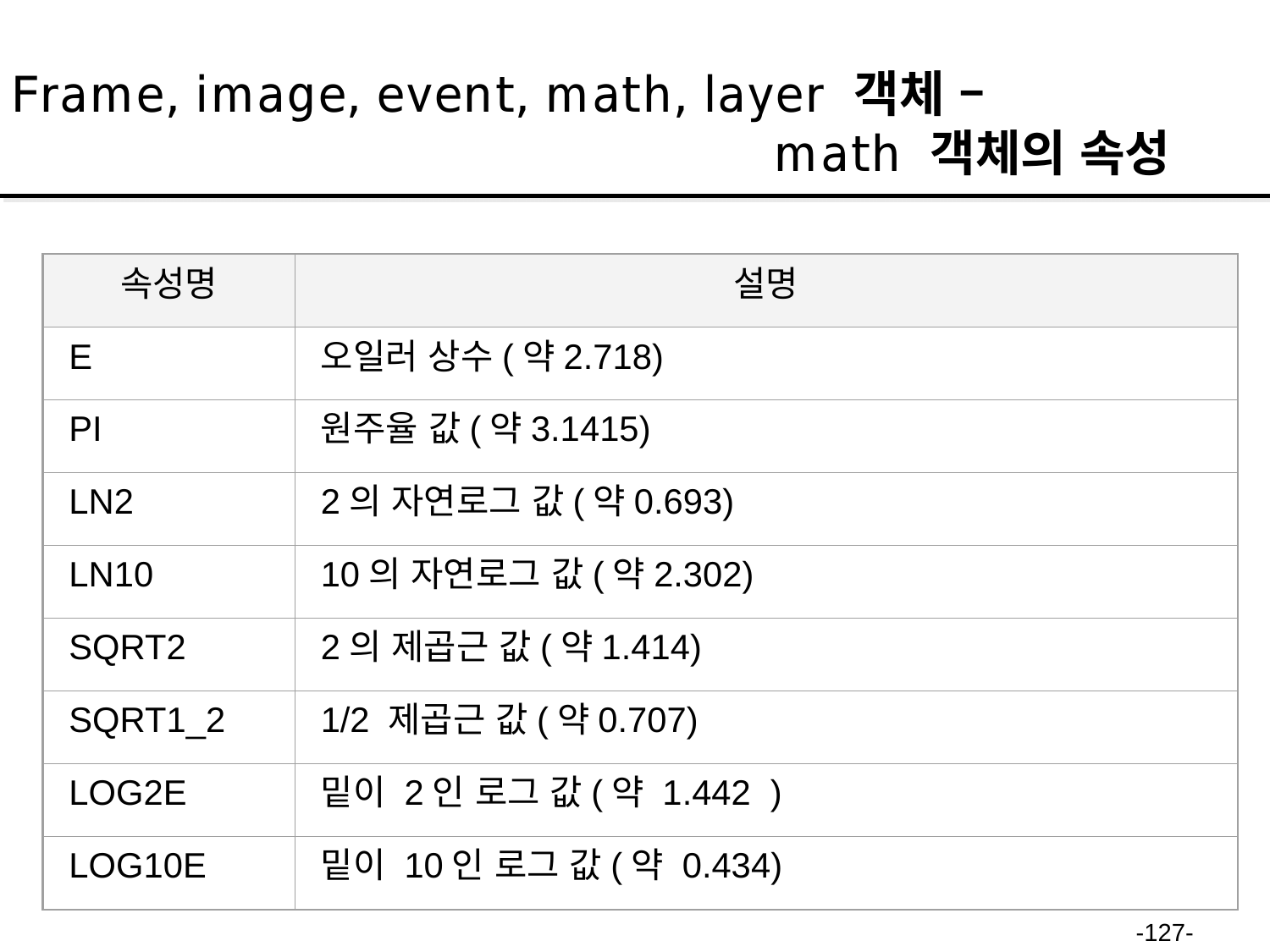

Frame, image, event, math, layer 객체 –
                                                     math 객체의 속성

속성명

설명

E

오일러 상수(약2.718)

PI

원주율 값(약3.1415)

LN2

2의 자연로그 값(약0.693)

LN10

10의 자연로그 값(약2.302)

SQRT2

2의 제곱근 값(약1.414)

SQRT1_2

1/2 제곱근 값(약0.707)

LOG2E

밑이 2인 로그 값(약 1.442  )

LOG10E

밑이 10인 로그 값(약 0.434)

-127-